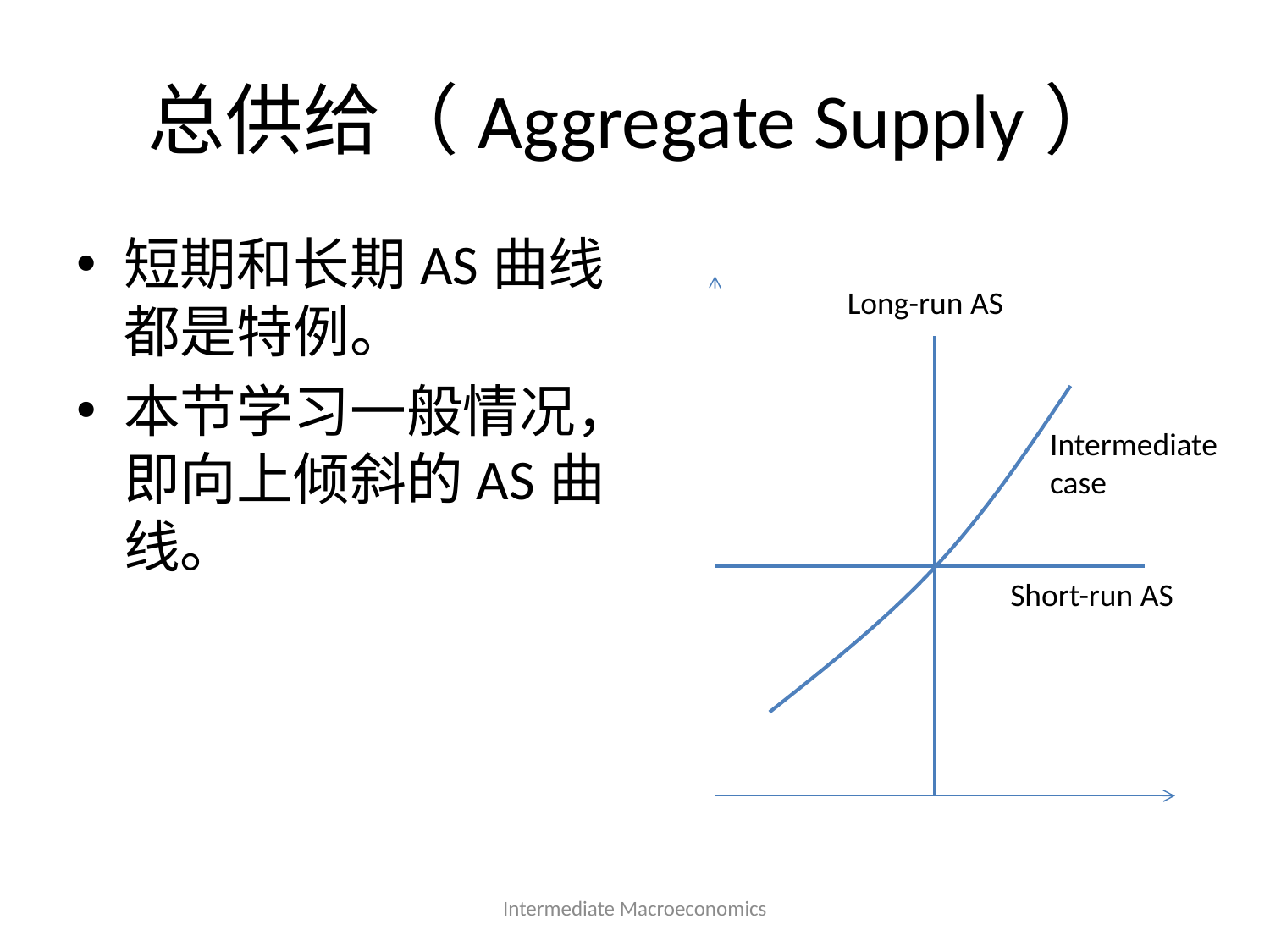

# 总供给（Aggregate Supply）
短期和长期AS曲线都是特例。
本节学习一般情况，即向上倾斜的AS曲线。
Long-run AS

Intermediate case
Short-run AS
Intermediate Macroeconomics